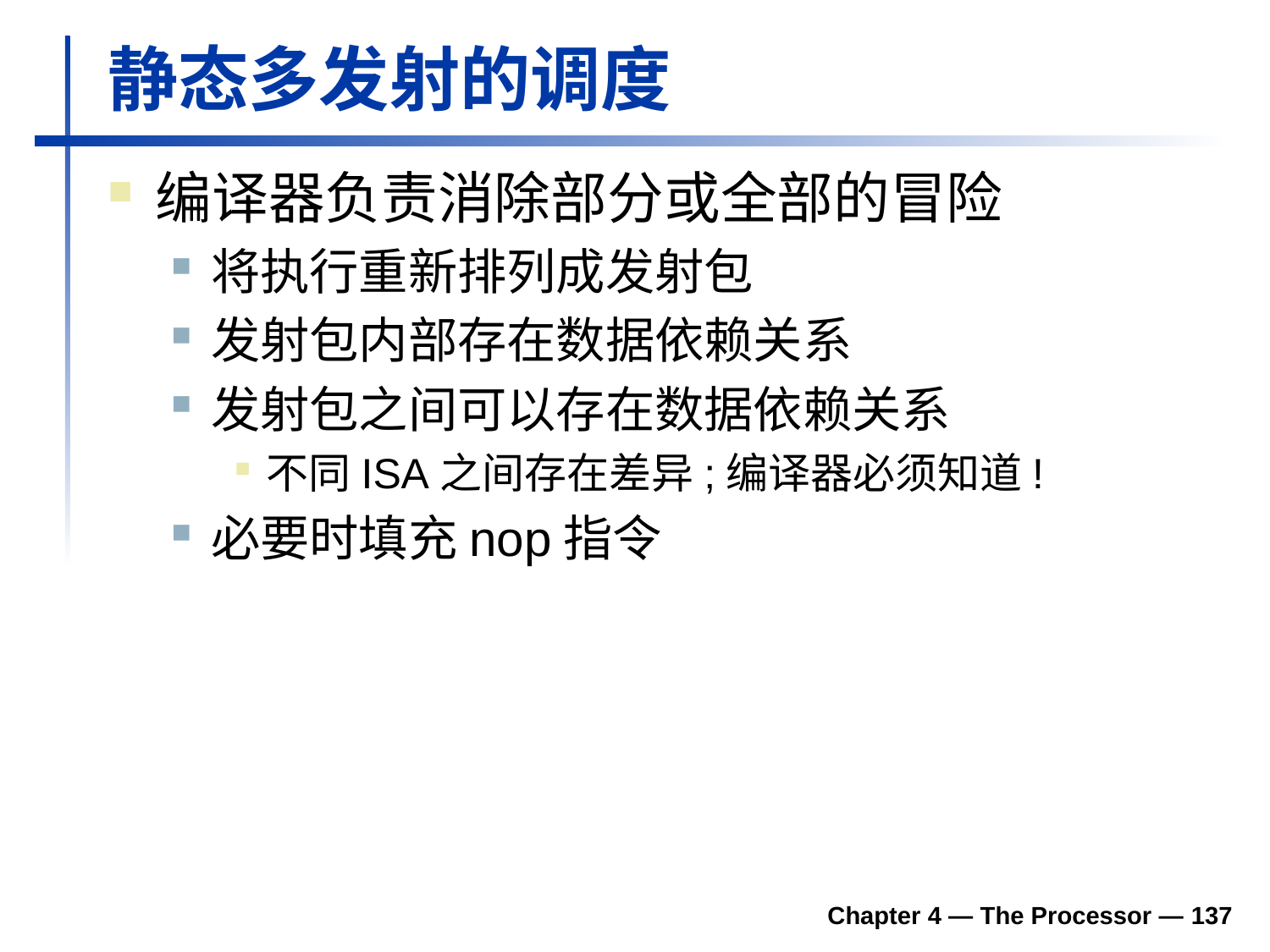

# 静态多发射的调度
编译器负责消除部分或全部的冒险
将执行重新排列成发射包
发射包内部存在数据依赖关系
发射包之间可以存在数据依赖关系
不同ISA之间存在差异;编译器必须知道!
必要时填充nop指令

Chapter 4 — The Processor — 137